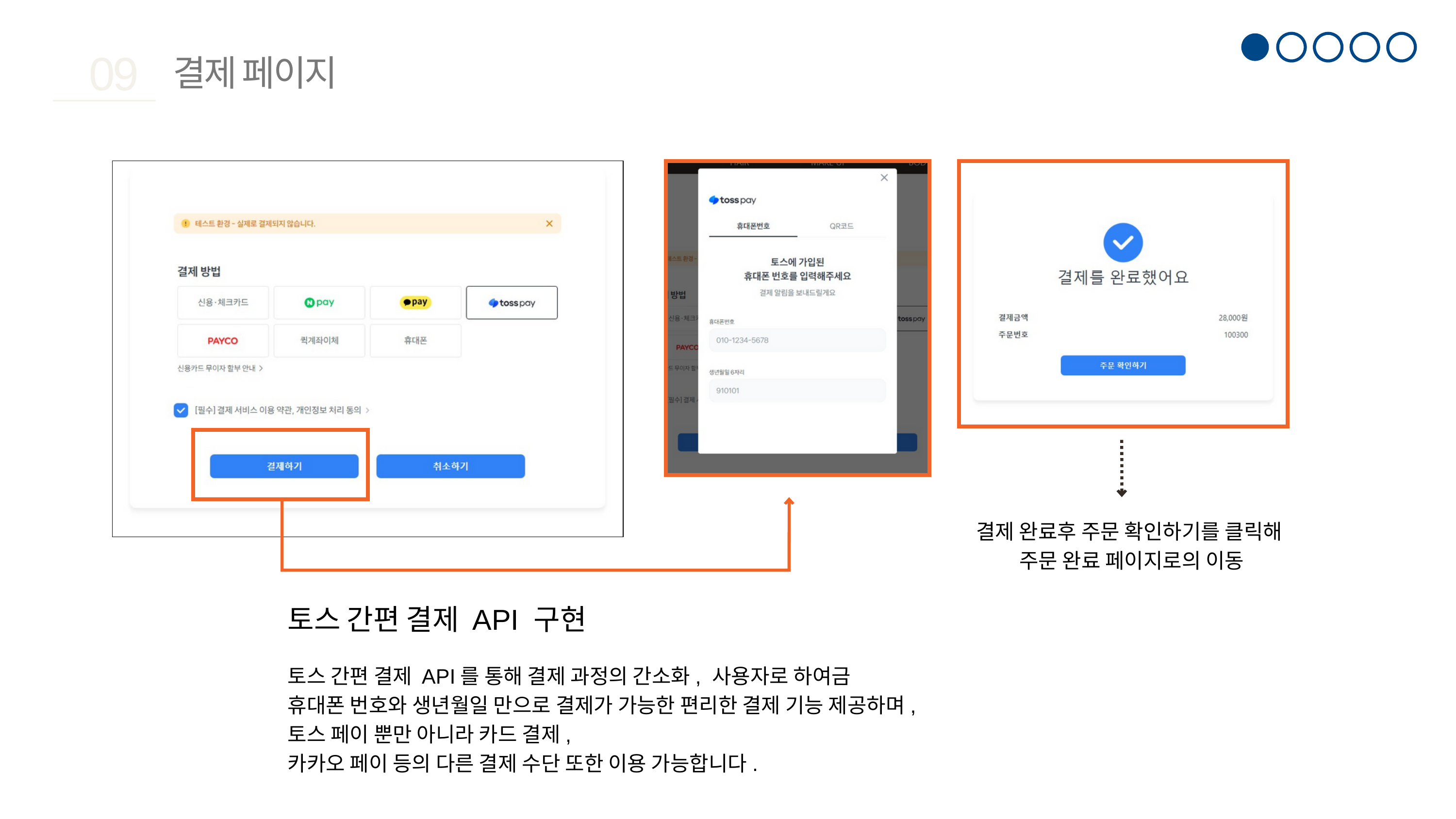

09
결제 페이지

결제 완료후 주문 확인하기를 클릭해
주문 완료 페이지로의 이동

토스 간편 결제 API 구현
토스 간편 결제 API를 통해 결제 과정의 간소화, 사용자로 하여금
휴대폰 번호와 생년월일 만으로 결제가 가능한 편리한 결제 기능 제공하며, 토스 페이 뿐만 아니라 카드 결제,
카카오 페이 등의 다른 결제 수단 또한 이용 가능합니다.